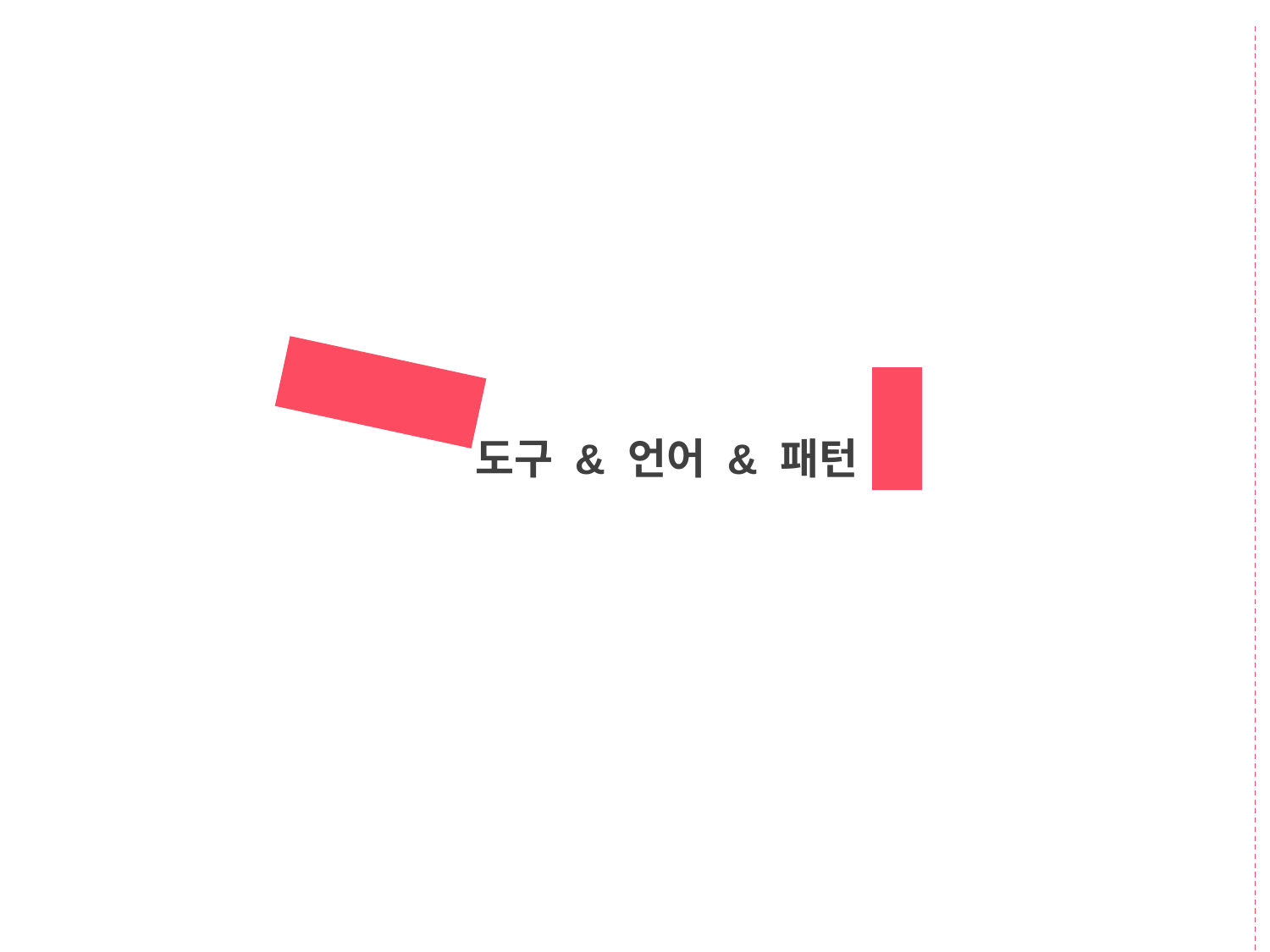

사용한
?
도구 & 언어 & 패턴